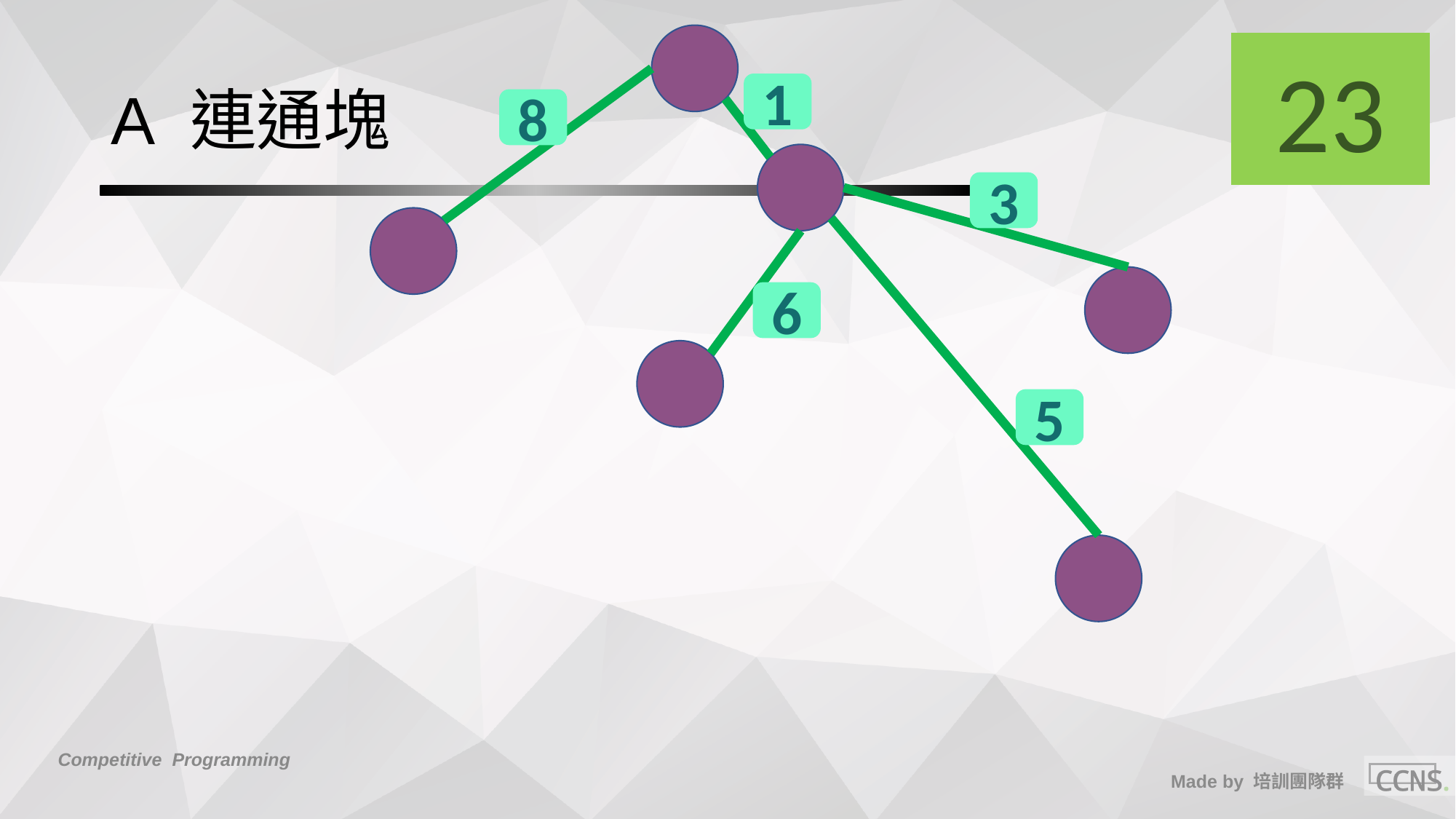

23
# A 連通塊
1
8

3

6

5